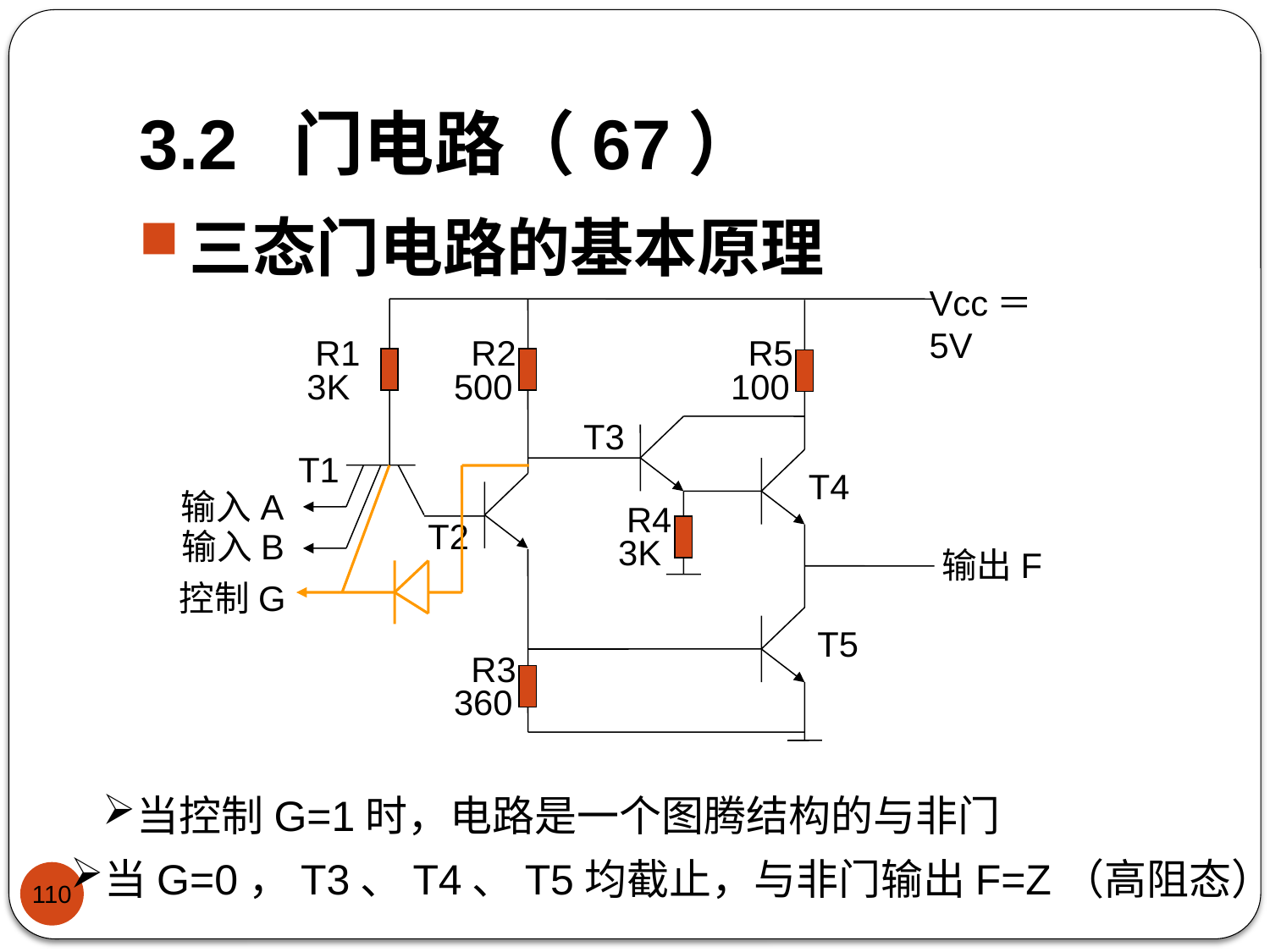

# 3.2  门电路（67）
三态门电路的基本原理
Vcc＝5V

R1
3K
R2
500
R5
100
T3
T1
T4
R4
3K
T2
T5
R3
360
输入A
输入B
输出F

控制G
当控制G=1时，电路是一个图腾结构的与非门
当G=0，T3、T4、T5均截止，与非门输出F=Z（高阻态）
110